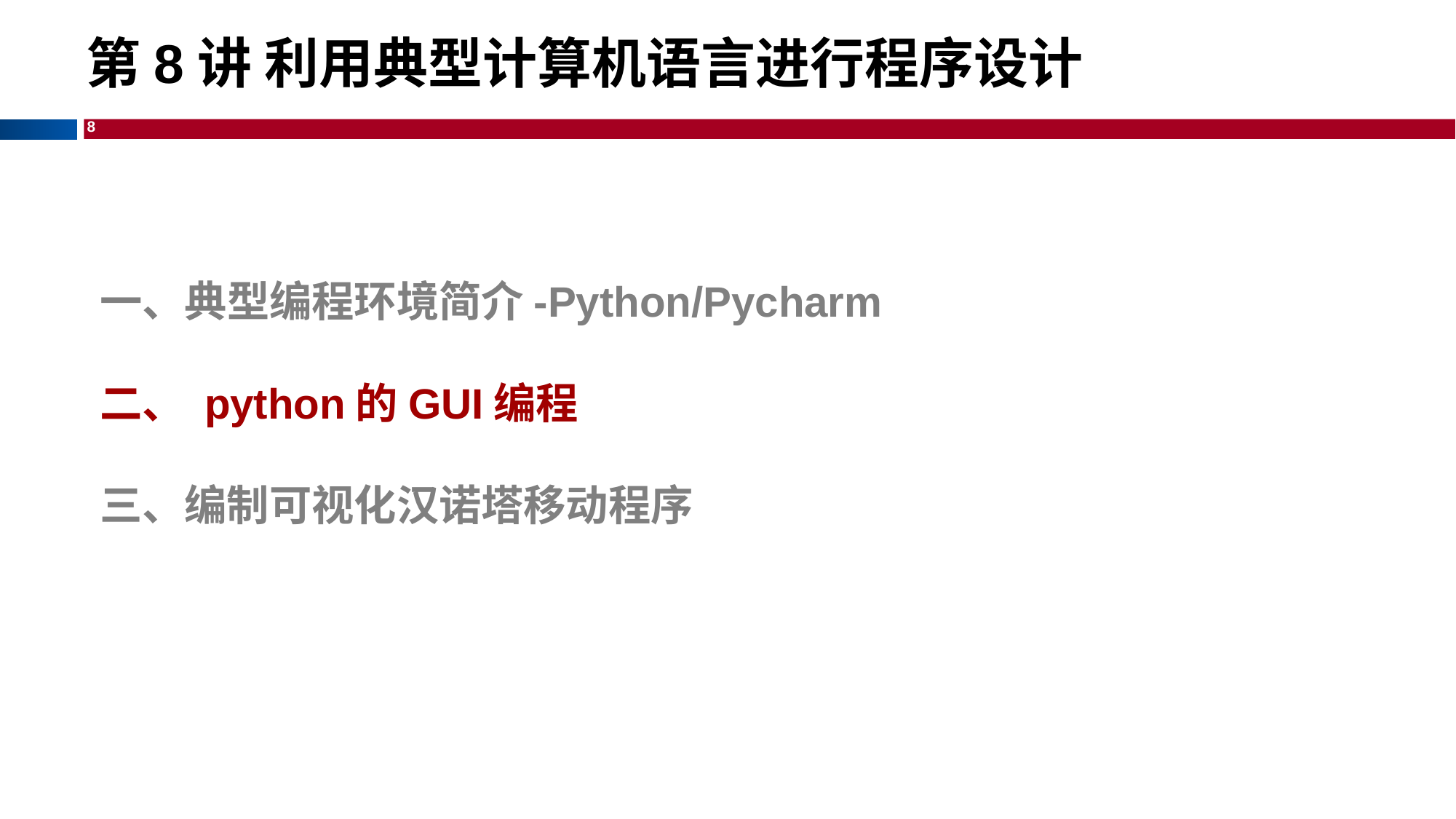

# 第8讲 利用典型计算机语言进行程序设计
一、典型编程环境简介-Python/Pycharm
二、 python的GUI编程
三、编制可视化汉诺塔移动程序